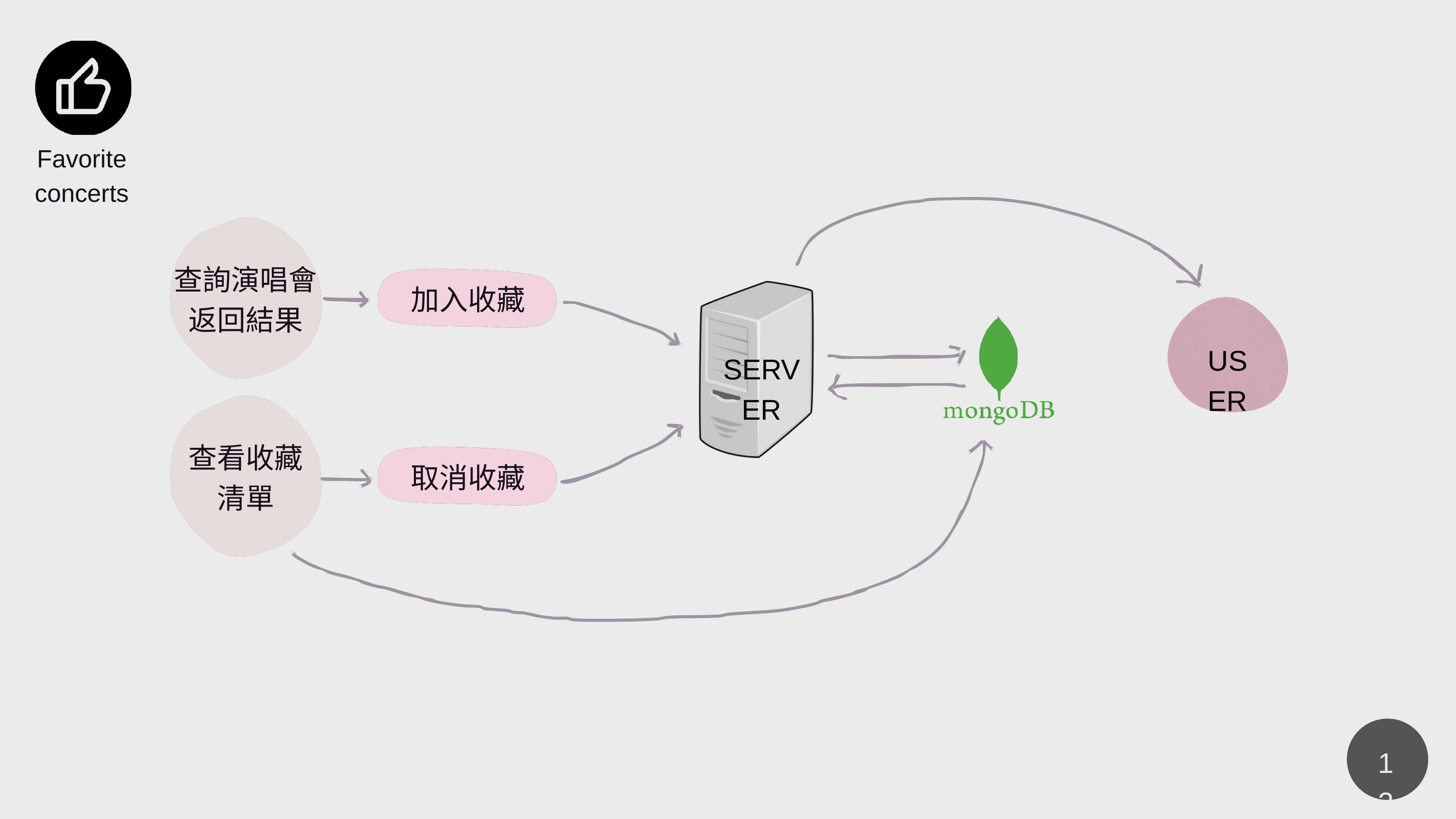

Favorite concerts

查詢演唱會返回結果

加入收藏

SERVER

USER

查看收藏清單

取消收藏

12
5